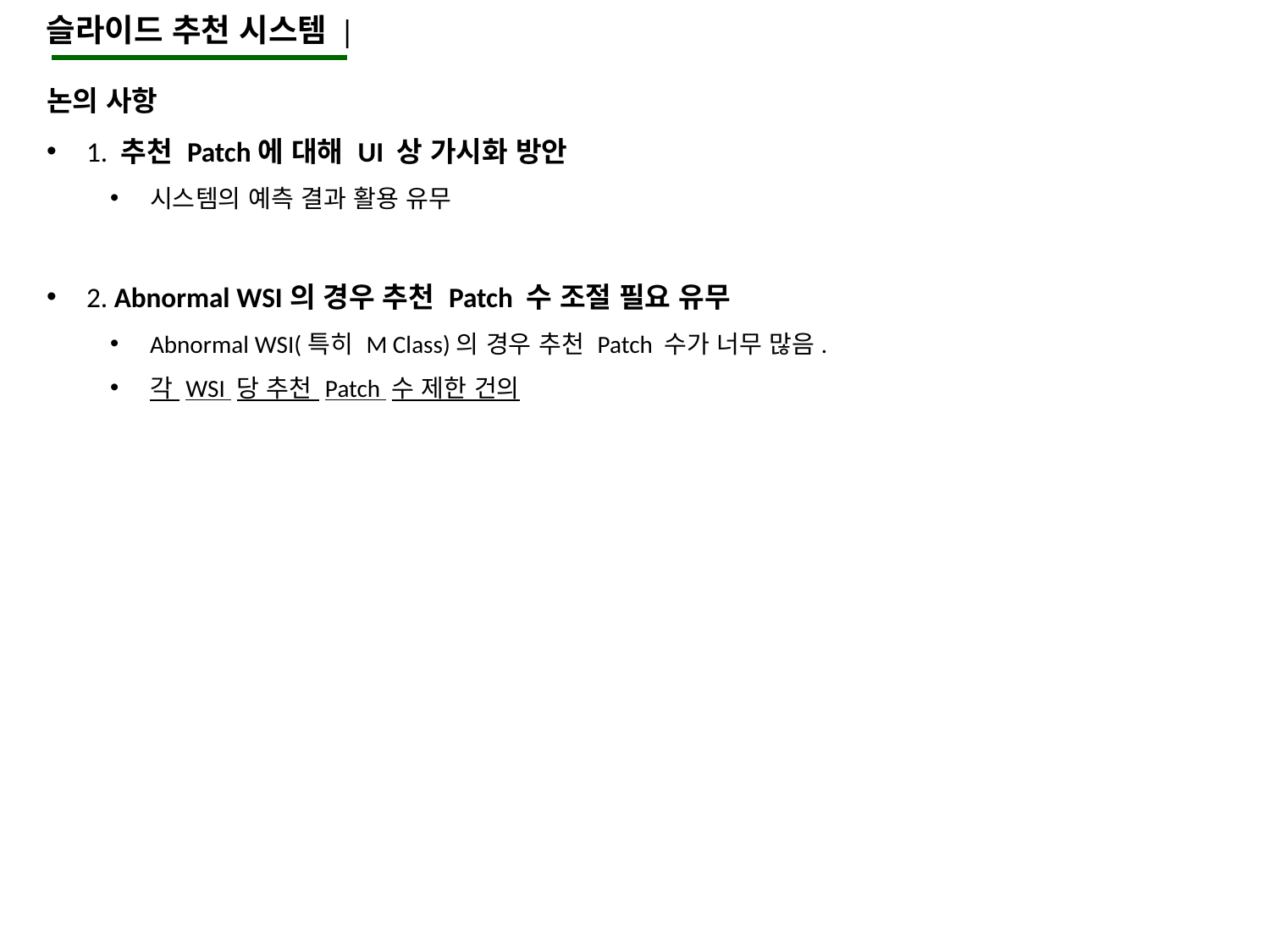

슬라이드 추천 시스템 |
논의 사항
1. 추천 Patch에 대해 UI 상 가시화 방안
시스템의 예측 결과 활용 유무

2. Abnormal WSI의 경우 추천 Patch 수 조절 필요 유무
Abnormal WSI(특히 M Class)의 경우 추천 Patch 수가 너무 많음.
각 WSI 당 추천 Patch 수 제한 건의